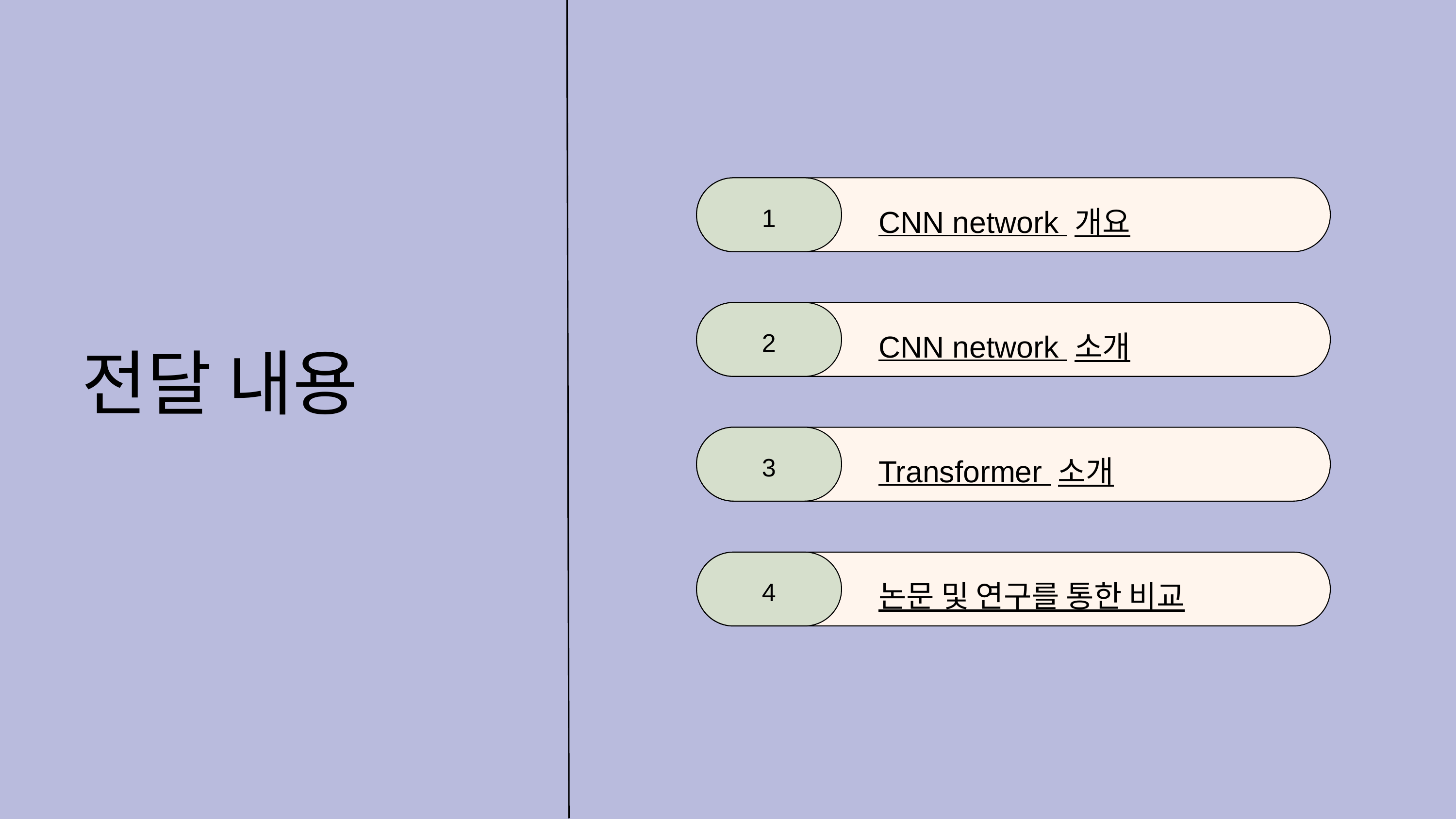

CNN network 개요
1

CNN network 소개
2
전달 내용

Transformer 소개
3

논문 및 연구를 통한 비교
4